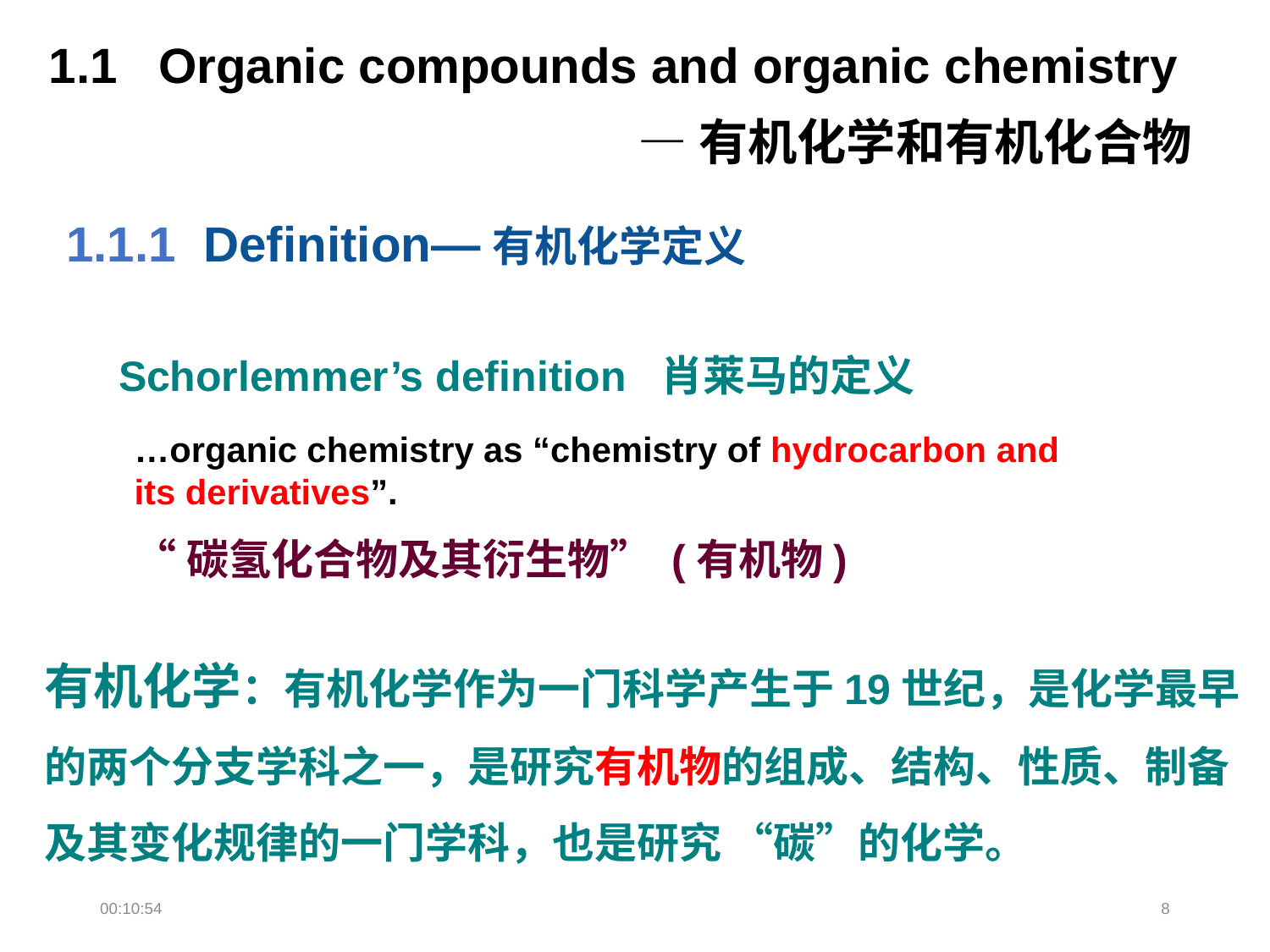

1.1   Organic compounds and organic chemistry
—有机化学和有机化合物
1.1.1  Definition—有机化学定义
Schorlemmer’s definition  肖莱马的定义
…organic chemistry as “chemistry of hydrocarbon and its derivatives”.
“碳氢化合物及其衍生物” (有机物)
有机化学：有机化学作为一门科学产生于19世纪，是化学最早的两个分支学科之一，是研究有机物的组成、结构、性质、制备及其变化规律的一门学科，也是研究 “碳”的化学。
00:10:54
8